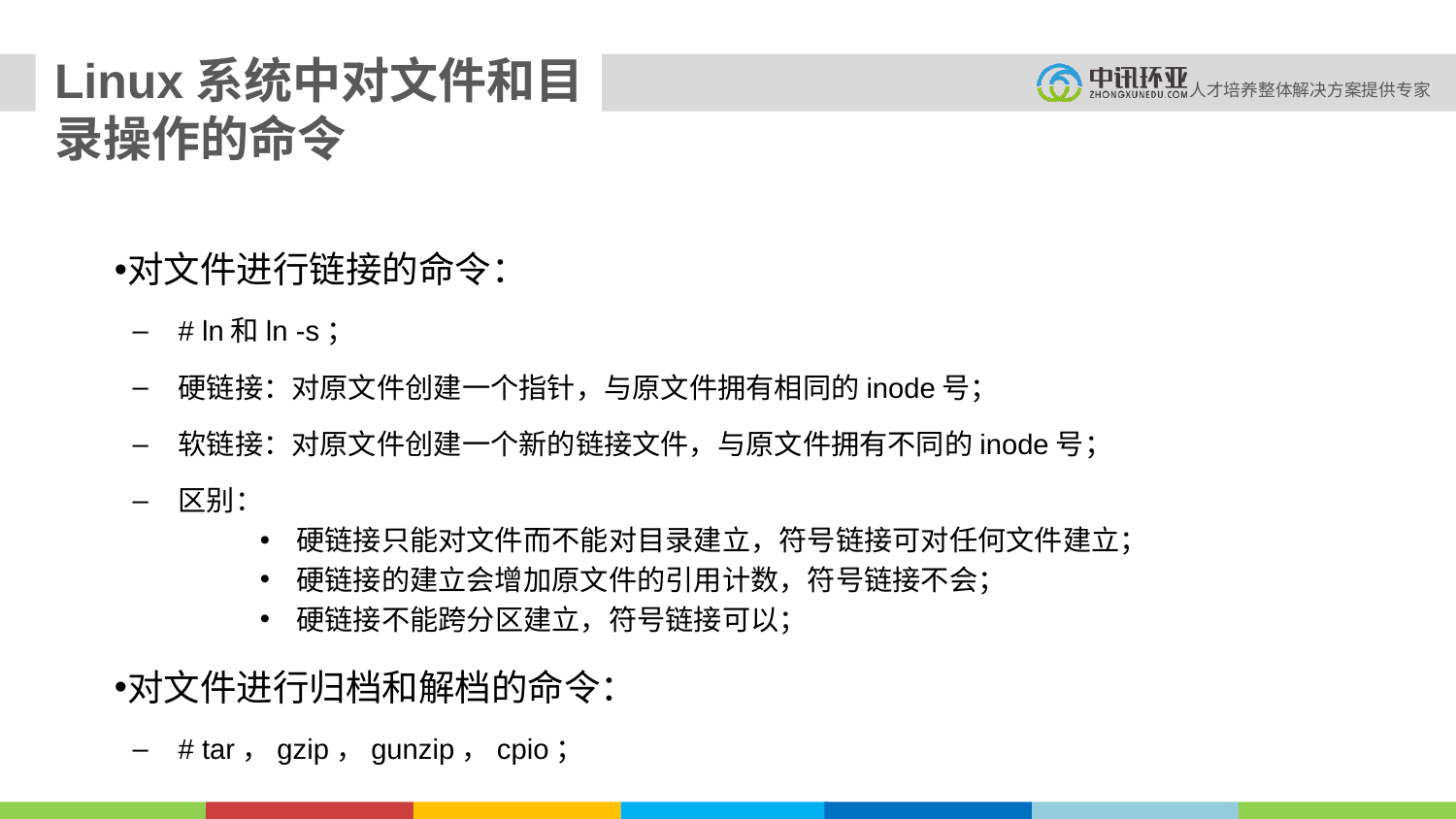

Linux系统中对文件和目录操作的命令
对文件进行链接的命令：
# ln和ln -s；
硬链接：对原文件创建一个指针，与原文件拥有相同的inode号；
软链接：对原文件创建一个新的链接文件，与原文件拥有不同的inode号；
区别：
硬链接只能对文件而不能对目录建立，符号链接可对任何文件建立；
硬链接的建立会增加原文件的引用计数，符号链接不会；
硬链接不能跨分区建立，符号链接可以；
对文件进行归档和解档的命令：
# tar，gzip，gunzip，cpio；